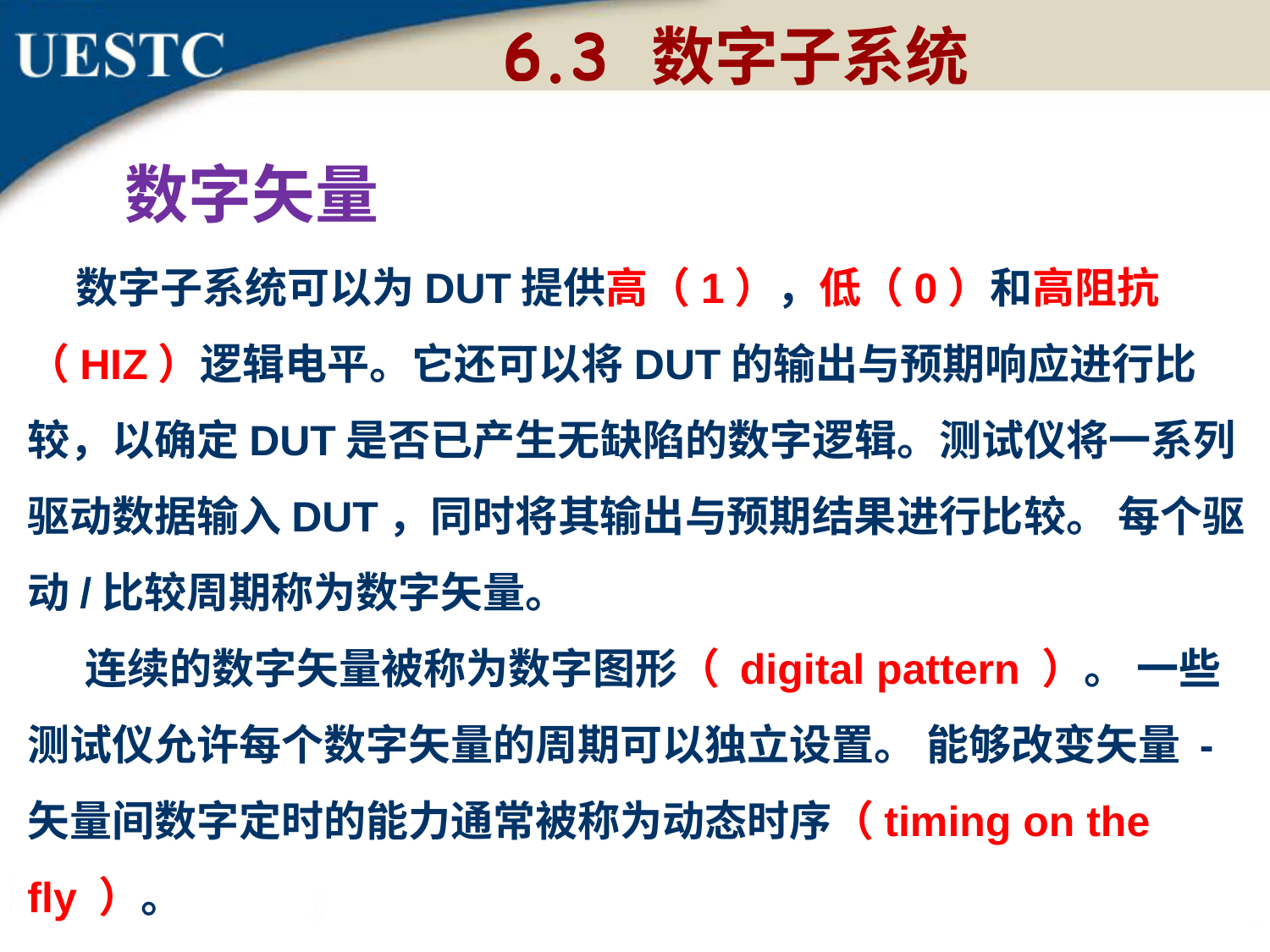

6.3 数字子系统
数字矢量
    数字子系统可以为DUT提供高（1），低（0）和高阻抗（HIZ）逻辑电平。它还可以将DUT的输出与预期响应进行比较，以确定DUT是否已产生无缺陷的数字逻辑。测试仪将一系列驱动数据输入DUT，同时将其输出与预期结果进行比较。 每个驱动/比较周期称为数字矢量。
     连续的数字矢量被称为数字图形（ digital pattern ）。 一些测试仪允许每个数字矢量的周期可以独立设置。 能够改变矢量 - 矢量间数字定时的能力通常被称为动态时序（timing on the fly ）。